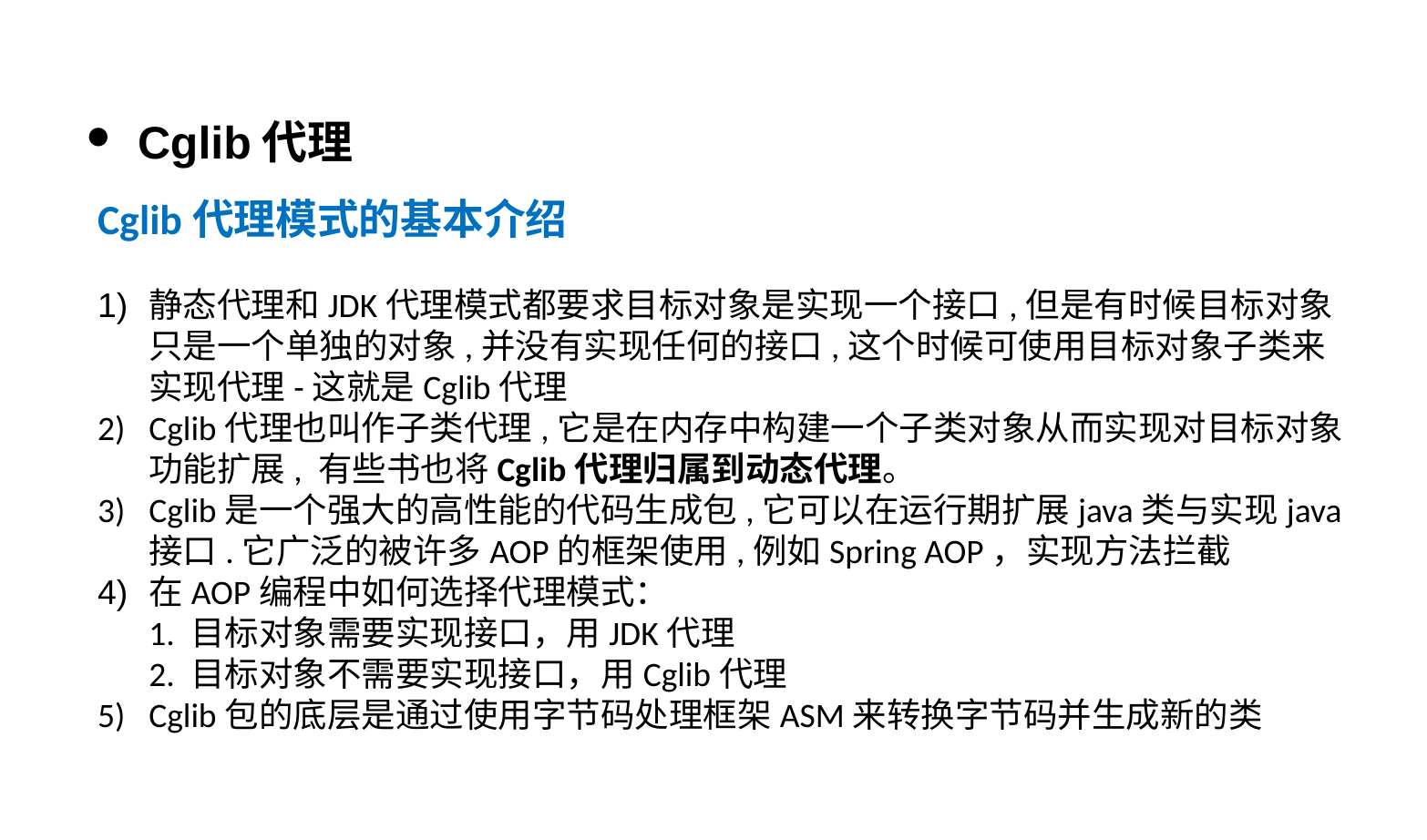

Cglib代理

Cglib代理模式的基本介绍

静态代理和JDK代理模式都要求目标对象是实现一个接口,但是有时候目标对象只是一个单独的对象,并没有实现任何的接口,这个时候可使用目标对象子类来实现代理-这就是Cglib代理
Cglib代理也叫作子类代理,它是在内存中构建一个子类对象从而实现对目标对象功能扩展, 有些书也将Cglib代理归属到动态代理。
Cglib是一个强大的高性能的代码生成包,它可以在运行期扩展java类与实现java接口.它广泛的被许多AOP的框架使用,例如Spring AOP，实现方法拦截
在AOP编程中如何选择代理模式：
1. 目标对象需要实现接口，用JDK代理
2. 目标对象不需要实现接口，用Cglib代理
Cglib包的底层是通过使用字节码处理框架ASM来转换字节码并生成新的类